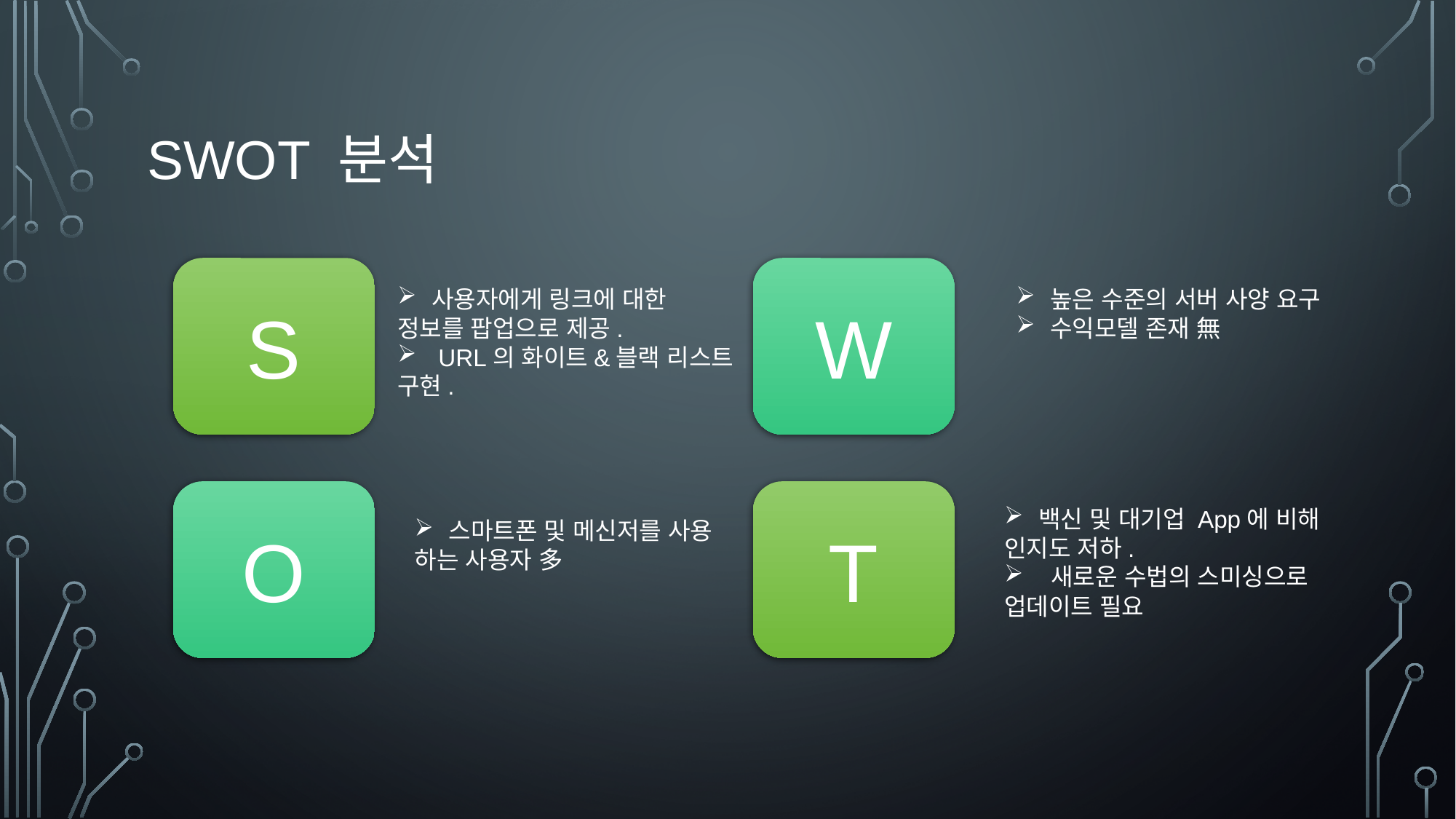

# SWOT 분석
S
W
사용자에게 링크에 대한
정보를 팝업으로 제공.
 URL의 화이트&블랙 리스트
구현.
높은 수준의 서버 사양 요구
수익모델 존재 無

O

스마트폰 및 메신저를 사용
하는 사용자 多
T
백신 및 대기업 App에 비해
인지도 저하.
 새로운 수법의 스미싱으로
업데이트 필요